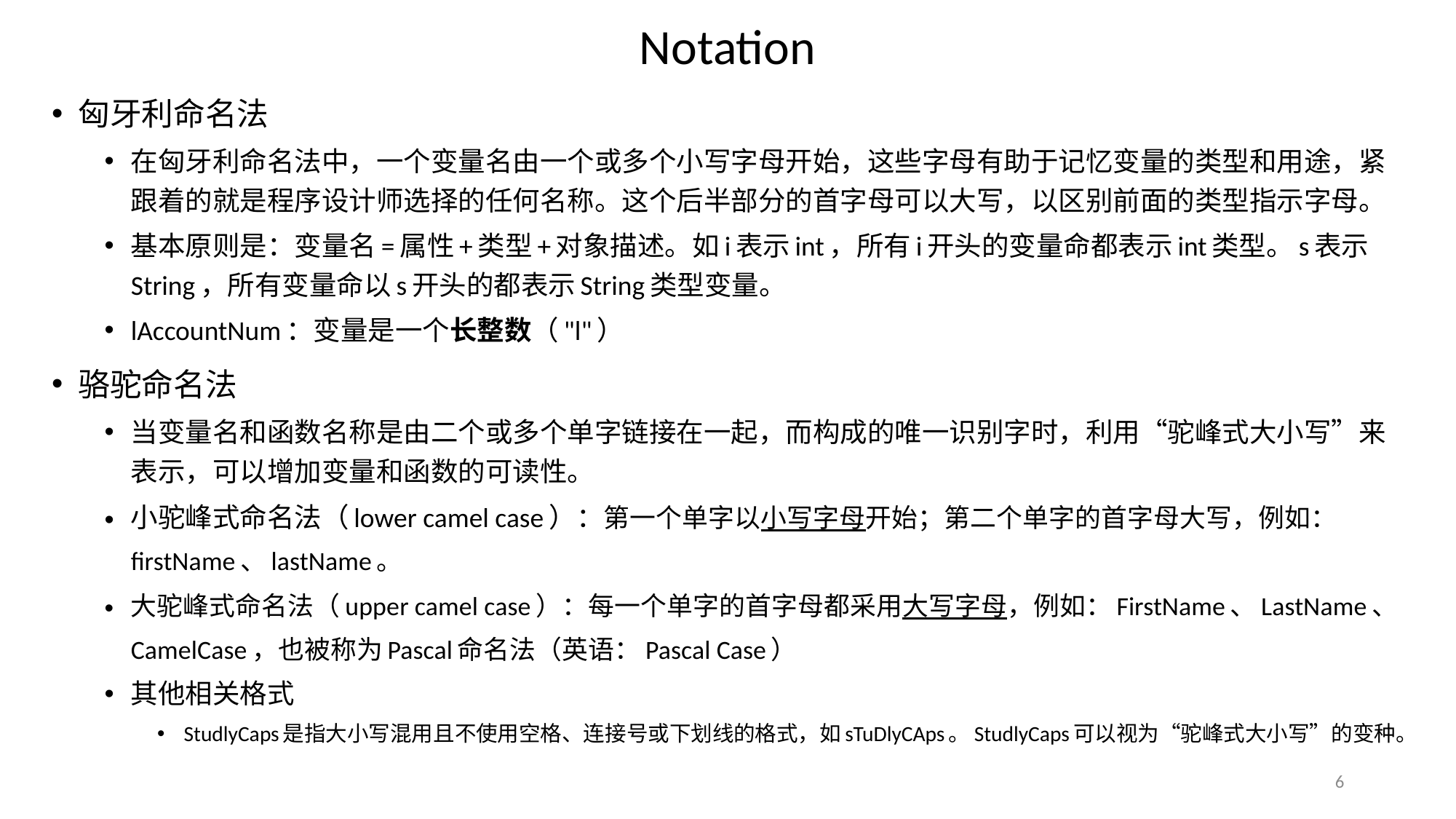

# Notation
匈牙利命名法
在匈牙利命名法中，一个变量名由一个或多个小写字母开始，这些字母有助于记忆变量的类型和用途，紧跟着的就是程序设计师选择的任何名称。这个后半部分的首字母可以大写，以区别前面的类型指示字母。
基本原则是：变量名=属性+类型+对象描述。如i表示int，所有i开头的变量命都表示int类型。s表示String，所有变量命以s开头的都表示String类型变量。
lAccountNum：变量是一个长整数（"l"）
骆驼命名法
当变量名和函数名称是由二个或多个单字链接在一起，而构成的唯一识别字时，利用“驼峰式大小写”来表示，可以增加变量和函数的可读性。
小驼峰式命名法（lower camel case）：第一个单字以小写字母开始；第二个单字的首字母大写，例如：firstName、lastName。
大驼峰式命名法（upper camel case）：每一个单字的首字母都采用大写字母，例如：FirstName、LastName、CamelCase，也被称为Pascal命名法（英语：Pascal Case）
其他相关格式
StudlyCaps是指大小写混用且不使用空格、连接号或下划线的格式，如sTuDlyCAps。StudlyCaps可以视为“驼峰式大小写”的变种。
6